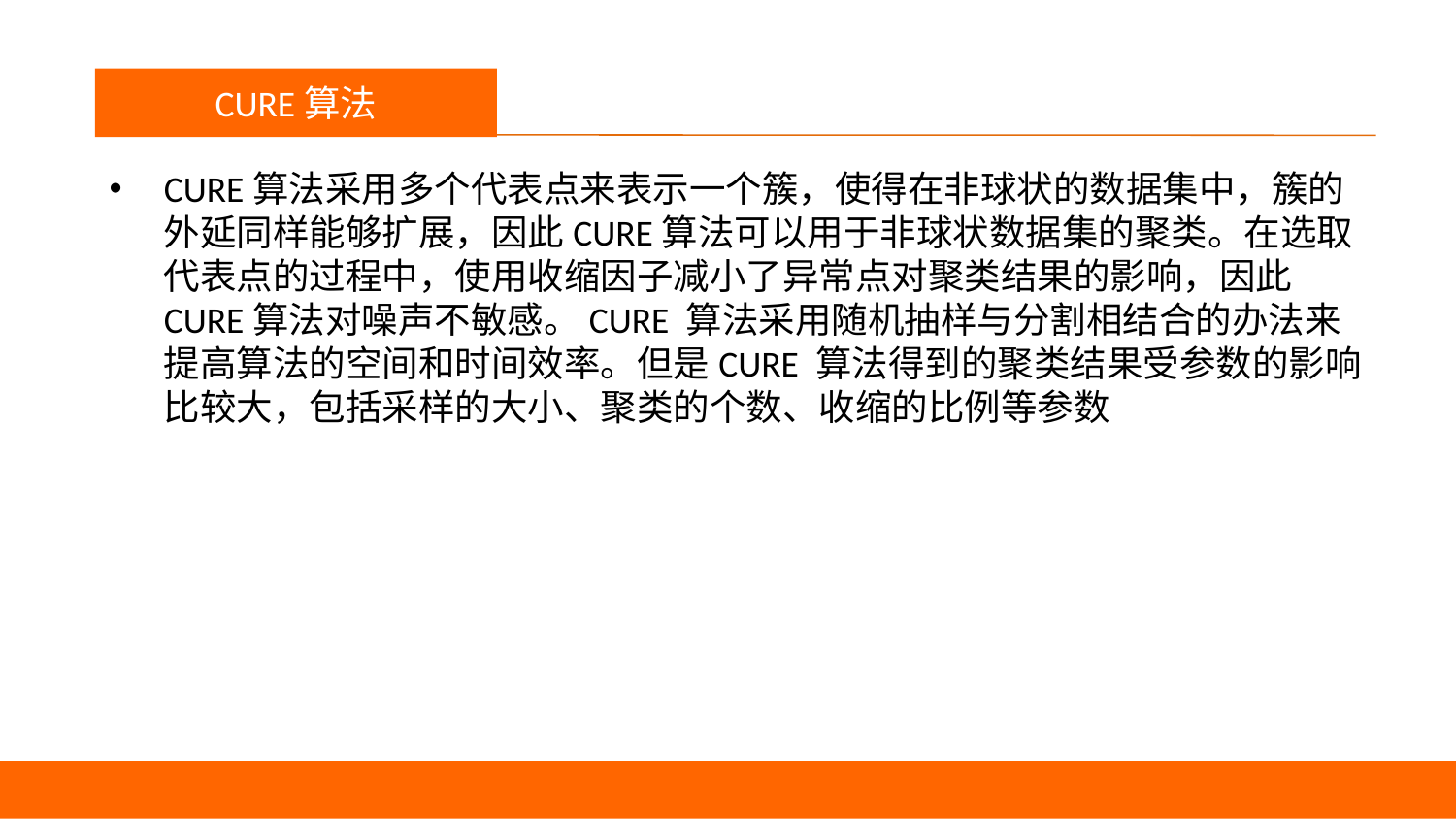

议程
CURE算法

CURE算法采用多个代表点来表示一个簇，使得在非球状的数据集中，簇的外延同样能够扩展，因此CURE算法可以用于非球状数据集的聚类。在选取代表点的过程中，使用收缩因子减小了异常点对聚类结果的影响，因此CURE算法对噪声不敏感。CURE 算法采用随机抽样与分割相结合的办法来提高算法的空间和时间效率。但是CURE 算法得到的聚类结果受参数的影响比较大，包括采样的大小、聚类的个数、收缩的比例等参数